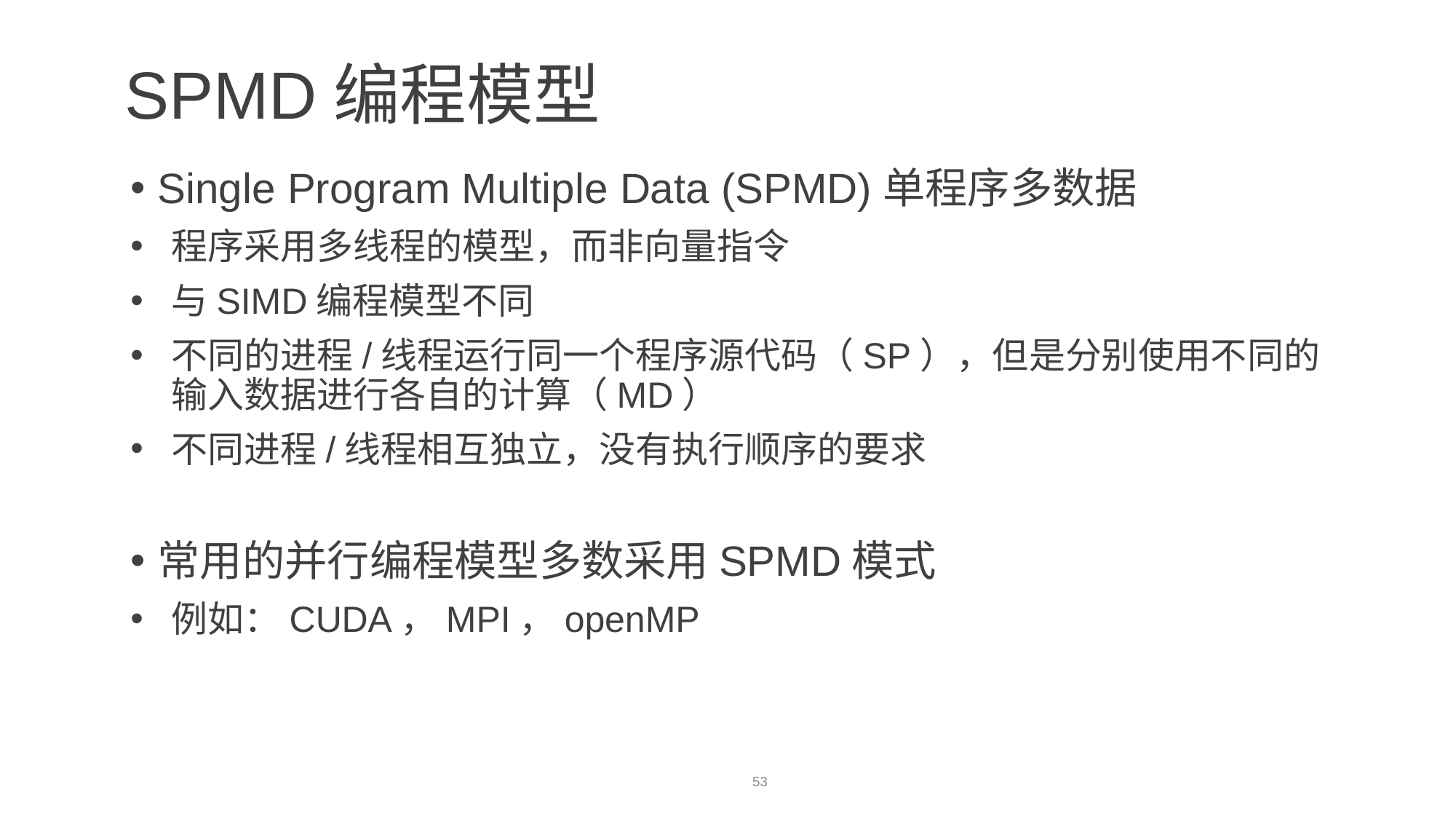

SPMD编程模型
Single Program Multiple Data (SPMD)单程序多数据
程序采用多线程的模型，而非向量指令
与SIMD编程模型不同
不同的进程/线程运行同一个程序源代码（SP），但是分别使用不同的输入数据进行各自的计算（MD）
不同进程/线程相互独立，没有执行顺序的要求

常用的并行编程模型多数采用SPMD模式
例如：CUDA，MPI，openMP

53